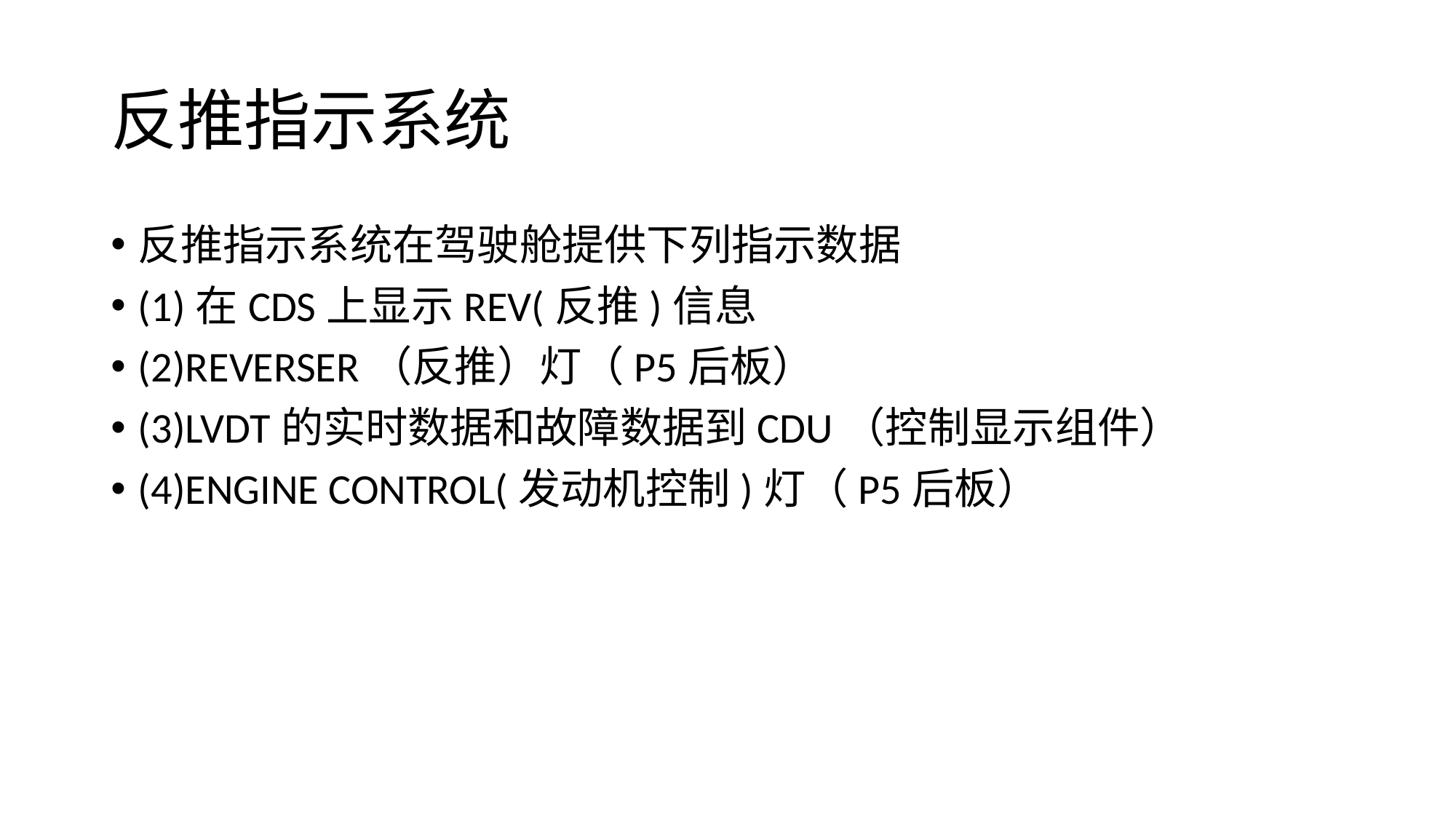

# 反推指示系统
反推指示系统在驾驶舱提供下列指示数据
(1)在CDS上显示REV(反推)信息
(2)REVERSER（反推）灯（P5后板）
(3)LVDT的实时数据和故障数据到CDU（控制显示组件）
(4)ENGINE CONTROL(发动机控制)灯（P5后板）